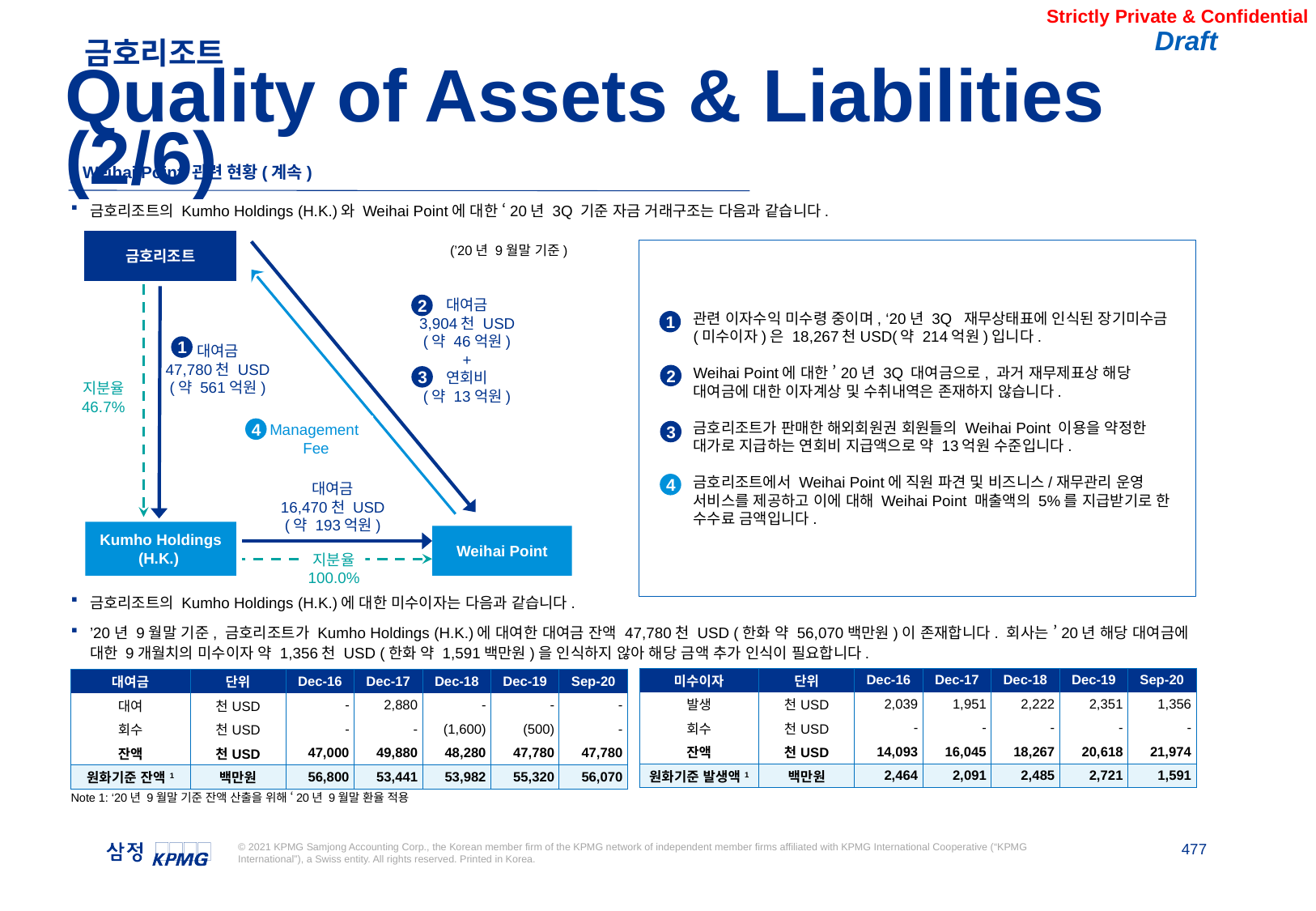

금호리조트
Quality of Assets & Liabilities (2/6)
▌Weihai Point 관련 현황(계속)

금호리조트의 Kumho Holdings (H.K.)와 Weihai Point에 대한 ‘20년 3Q 기준 자금 거래구조는 다음과 같습니다.
금호리조트
(’20년 9월말 기준)
관련 이자수익 미수령 중이며, ‘20년 3Q  재무상태표에 인식된 장기미수금(미수이자)은 18,267천USD(약 214억원)입니다.

Weihai Point에 대한 ’20년 3Q 대여금으로, 과거 재무제표상 해당 대여금에 대한 이자계상 및 수취내역은 존재하지 않습니다.

금호리조트가 판매한 해외회원권 회원들의 Weihai Point 이용을 약정한 대가로 지급하는 연회비 지급액으로 약 13억원 수준입니다.

금호리조트에서 Weihai Point에 직원 파견 및 비즈니스/재무관리 운영 서비스를 제공하고 이에 대해 Weihai Point 매출액의 5%를 지급받기로 한 수수료 금액입니다.
대여금
3,904천 USD
(약 46억원)
+
연회비
(약 13억원)
2
1
대여금
47,780천 USD
(약 561억원)
1
지분율
46.7%
2
3
Management
Fee
4
3
4
대여금
16,470천 USD
(약 193억원)
Kumho Holdings (H.K.)
Weihai Point
지분율
100.0%
금호리조트의 Kumho Holdings (H.K.)에 대한 미수이자는 다음과 같습니다.
’20년 9월말 기준, 금호리조트가 Kumho Holdings (H.K.)에 대여한 대여금 잔액 47,780천 USD (한화 약 56,070백만원)이 존재합니다. 회사는 ’20년 해당 대여금에 대한 9개월치의 미수이자 약 1,356천 USD (한화 약 1,591백만원)을 인식하지 않아 해당 금액 추가 인식이 필요합니다.
| 미수이자 | 단위 | Dec-16 | Dec-17 | Dec-18 | Dec-19 | Sep-20 |
| --- | --- | --- | --- | --- | --- | --- |
| 발생 | 천USD | 2,039 | 1,951 | 2,222 | 2,351 | 1,356 |
| 회수 | 천USD | - | - | - | - | - |
| 잔액 | 천USD | 14,093 | 16,045 | 18,267 | 20,618 | 21,974 |
| 원화기준 발생액1 | 백만원 | 2,464 | 2,091 | 2,485 | 2,721 | 1,591 |
| 대여금 | 단위 | Dec-16 | Dec-17 | Dec-18 | Dec-19 | Sep-20 |
| --- | --- | --- | --- | --- | --- | --- |
| 대여 | 천USD | - | 2,880 | - | - | - |
| 회수 | 천USD | - | - | (1,600) | (500) | - |
| 잔액 | 천USD | 47,000 | 49,880 | 48,280 | 47,780 | 47,780 |
| 원화기준 잔액1 | 백만원 | 56,800 | 53,441 | 53,982 | 55,320 | 56,070 |
Note 1: ‘20년 9월말 기준 잔액 산출을 위해 ‘20년 9월말 환율 적용